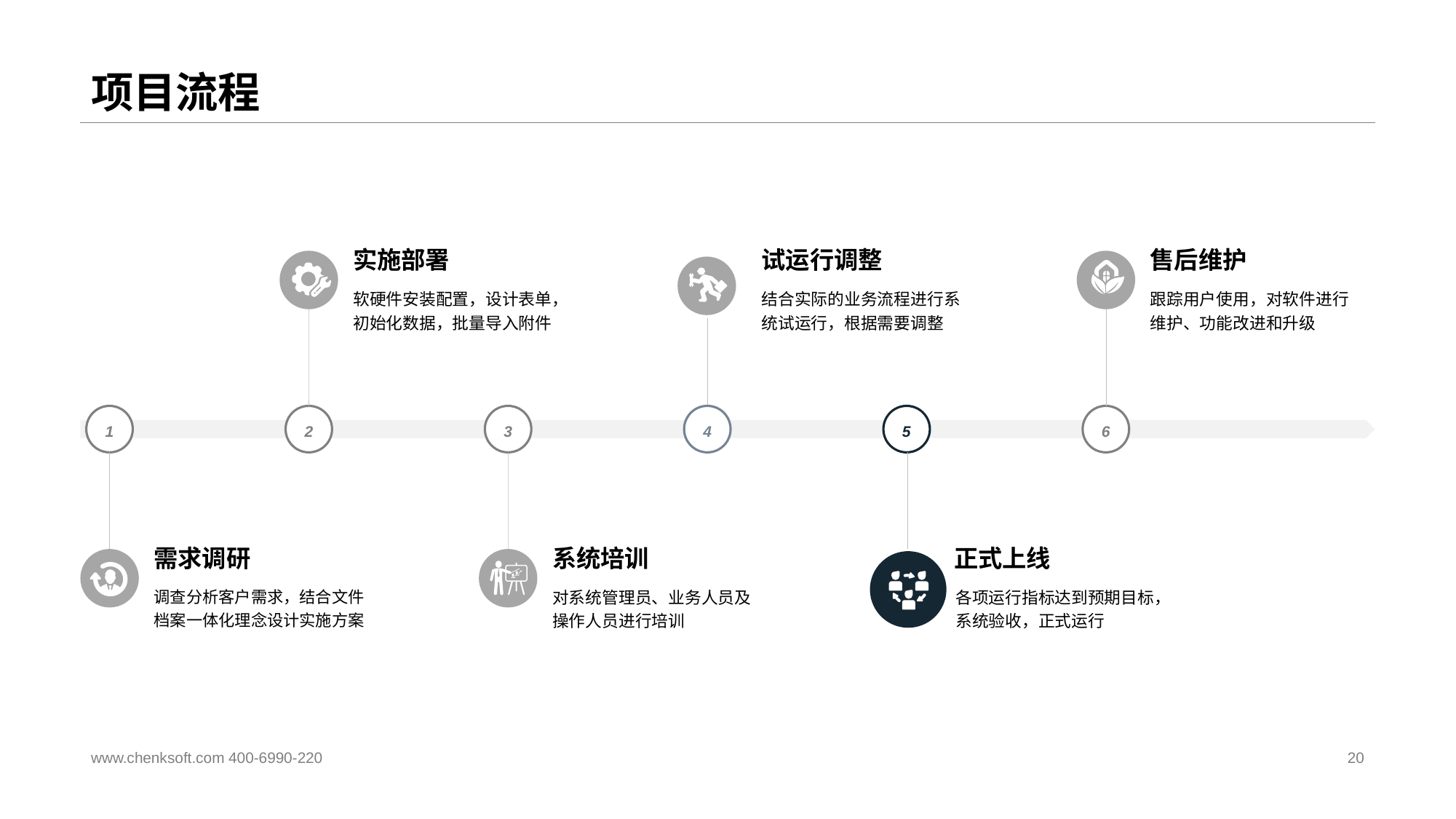

# 项目流程
实施部署
软硬件安装配置，设计表单，初始化数据，批量导入附件
试运行调整
结合实际的业务流程进行系统试运行，根据需要调整
售后维护
跟踪用户使用，对软件进行维护、功能改进和升级

1
2
3
4
5
6

需求调研
调查分析客户需求，结合文件档案一体化理念设计实施方案
系统培训
对系统管理员、业务人员及操作人员进行培训
正式上线
各项运行指标达到预期目标，系统验收，正式运行

www.chenksoft.com 400-6990-220
20